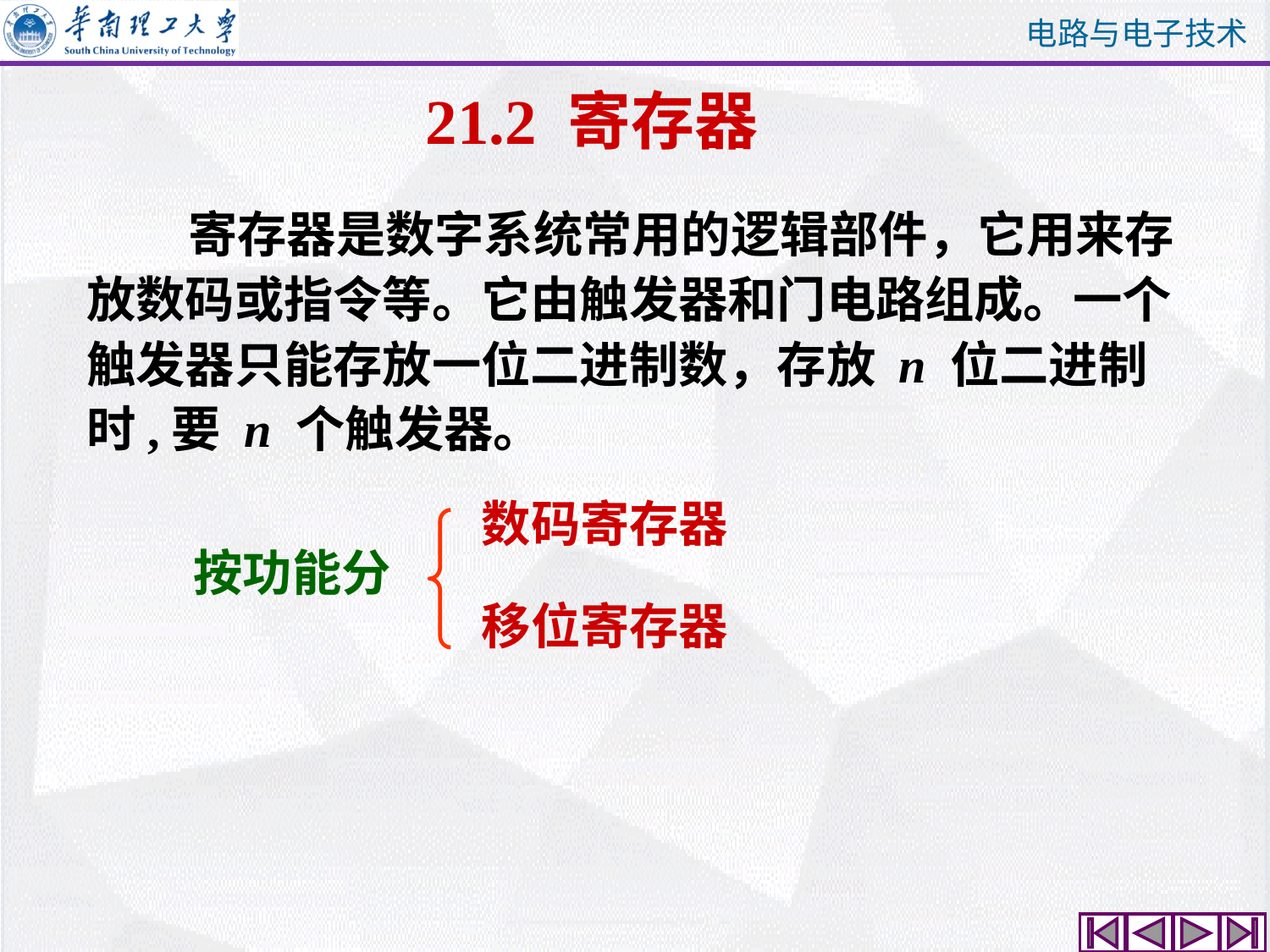

21.2 寄存器
        寄存器是数字系统常用的逻辑部件，它用来存放数码或指令等。它由触发器和门电路组成。一个触发器只能存放一位二进制数，存放 n 位二进制时,要 n 个触发器。
数码寄存器

按功能分
移位寄存器